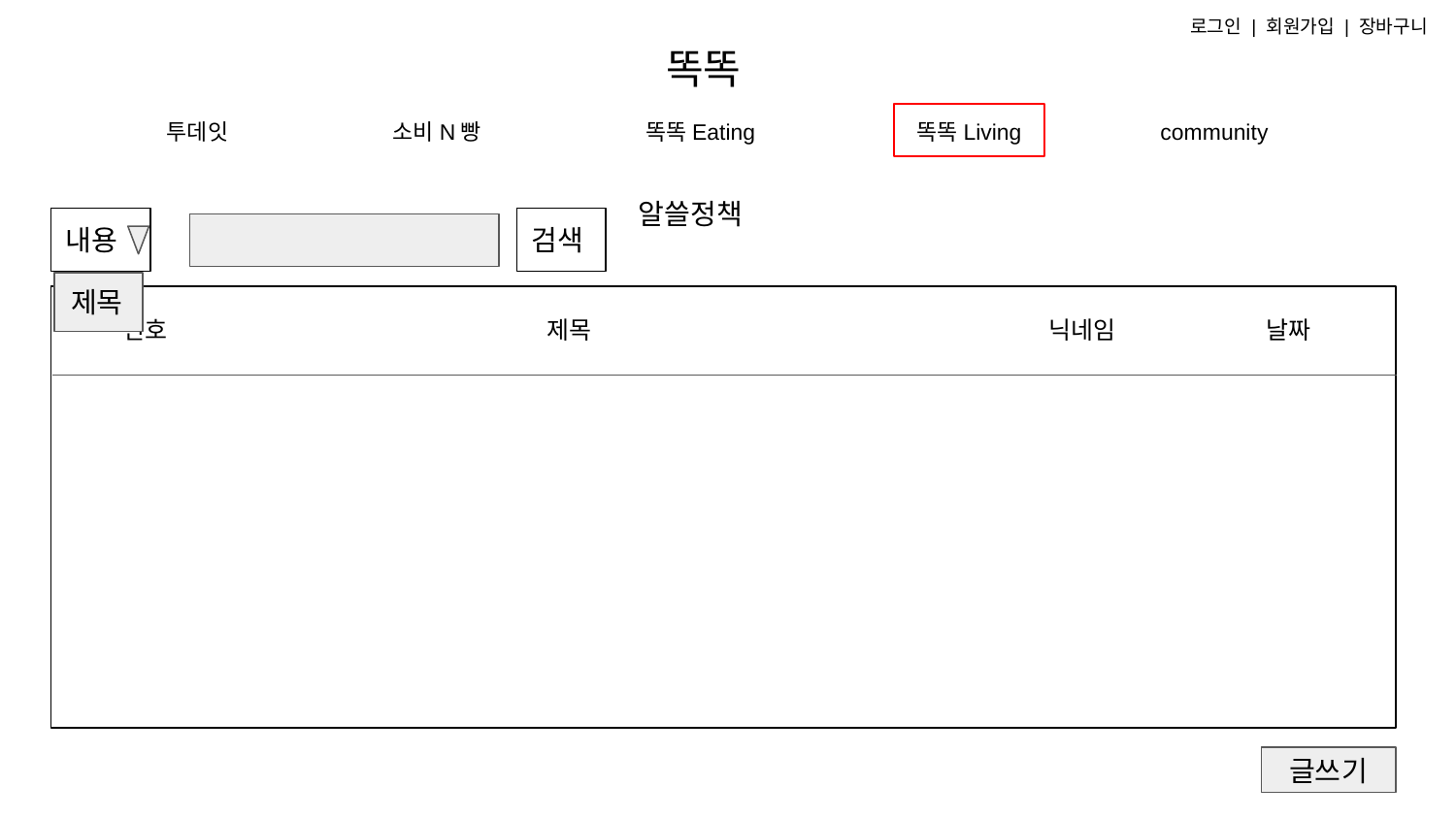

로그인 | 회원가입 | 장바구니
# 똑똑
투데잇
소비N빵
똑똑Eating
똑똑Living
community
알쓸정책
내용
검색

제목

번호
제목
닉네임
날짜
글쓰기